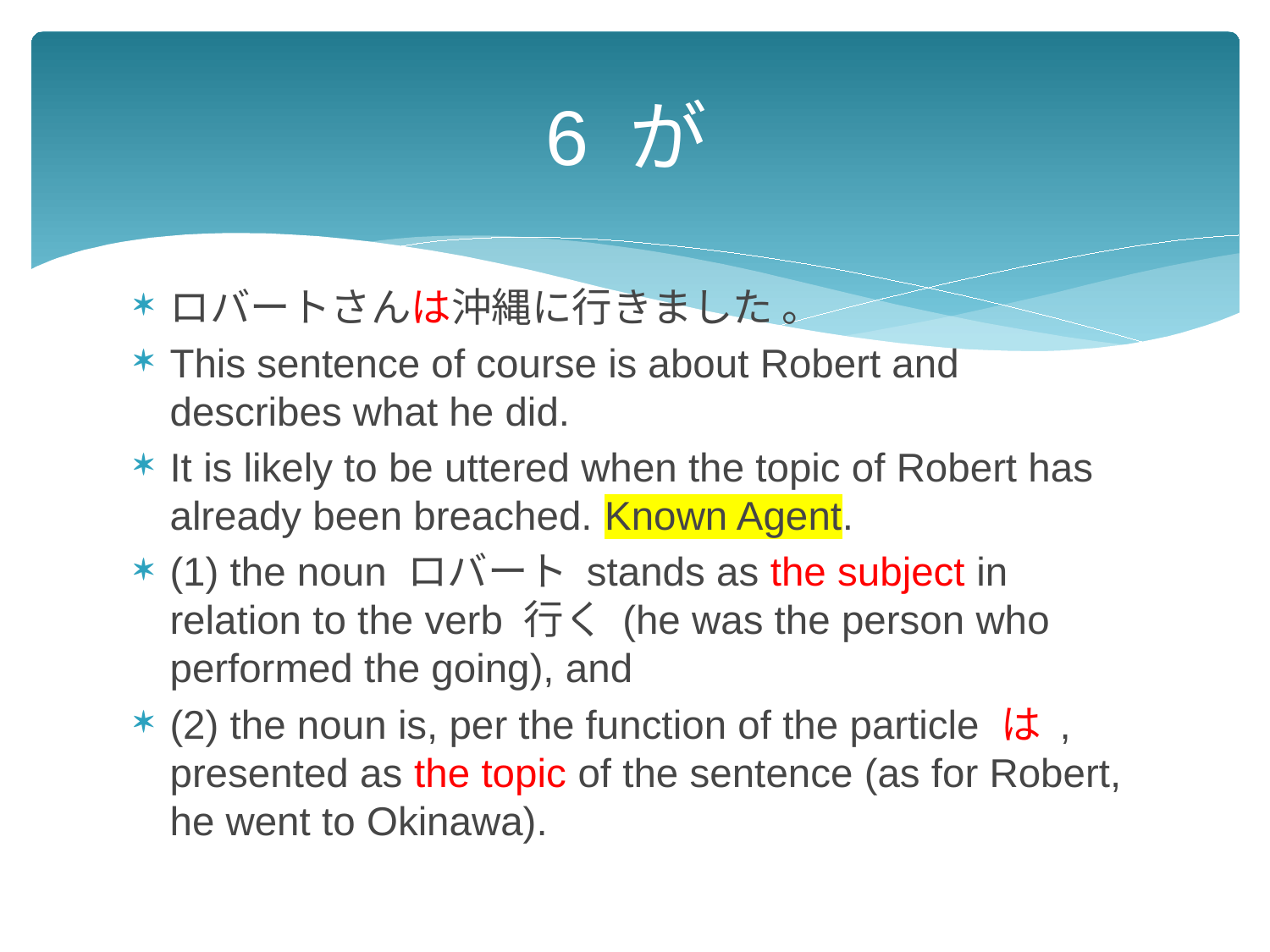

# 6 が
ロバートさんは沖縄に行きました 。
This sentence of course is about Robert and describes what he did.
It is likely to be uttered when the topic of Robert has already been breached. Known Agent.
(1) the noun ロバート stands as the subject in relation to the verb 行く (he was the person who performed the going), and
(2) the noun is, per the function of the particle は , presented as the topic of the sentence (as for Robert, he went to Okinawa).